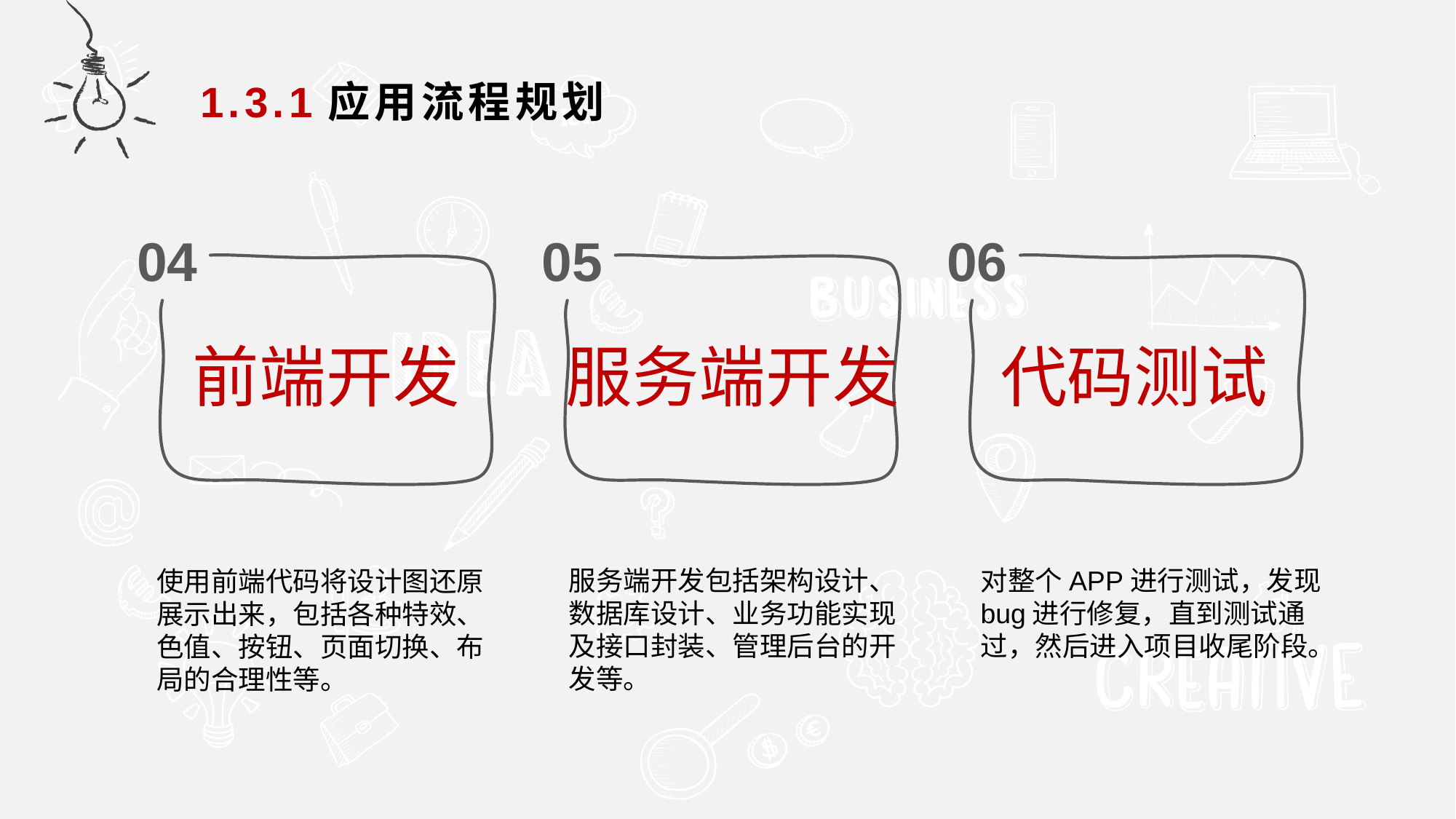

1.3.1应用流程规划
04

05

06

服务端开发
代码测试
前端开发
服务端开发包括架构设计、数据库设计、业务功能实现及接口封装、管理后台的开发等。
对整个APP进行测试，发现bug进行修复，直到测试通过，然后进入项目收尾阶段。
使用前端代码将设计图还原展示出来，包括各种特效、色值、按钮、页面切换、布局的合理性等。